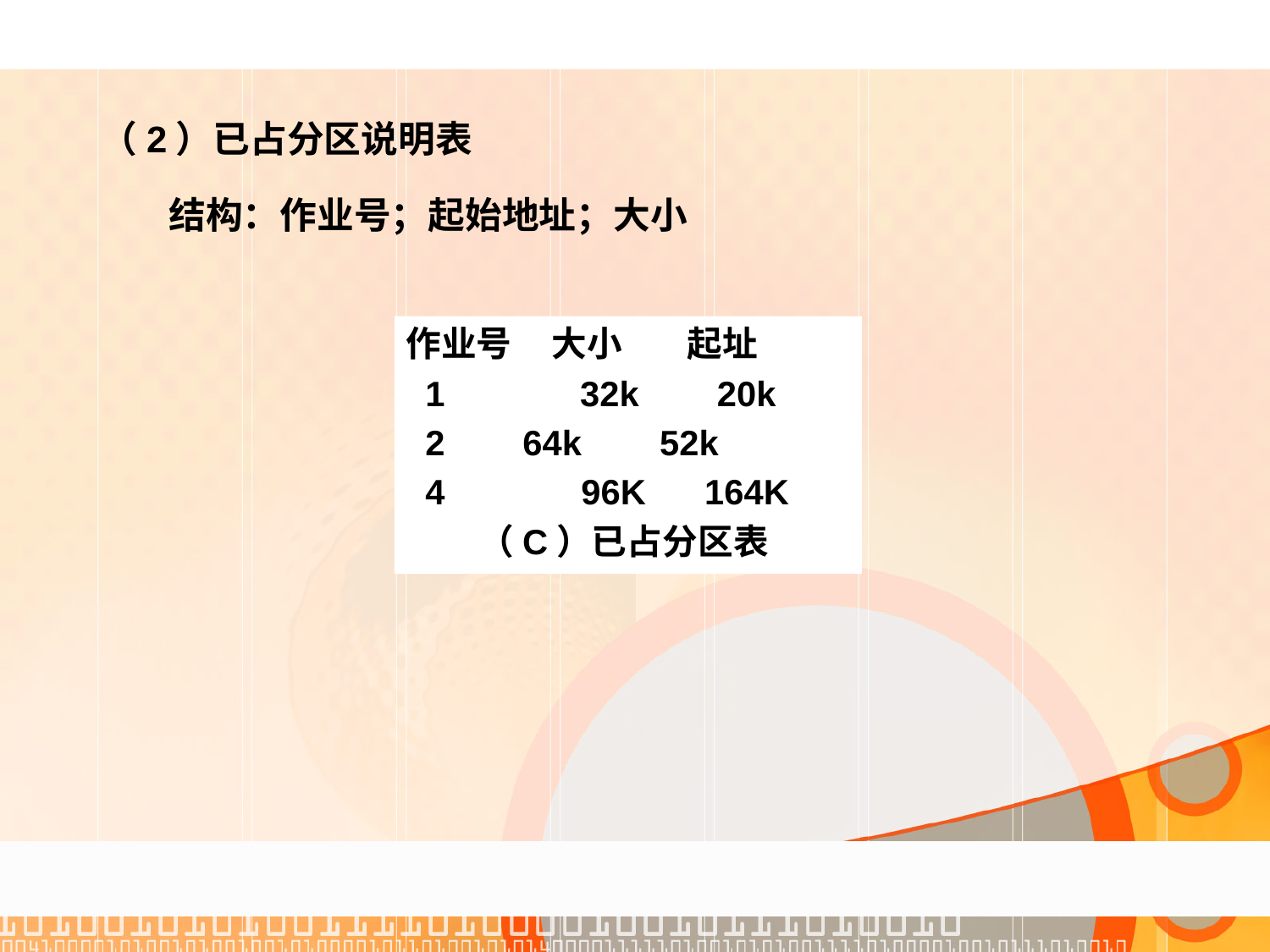

（2）已占分区说明表
       结构：作业号；起始地址；大小
作业号     大小        起址
  1	             32k        20k
  2        64k        52k
  4              96K      164K
        （C）已占分区表